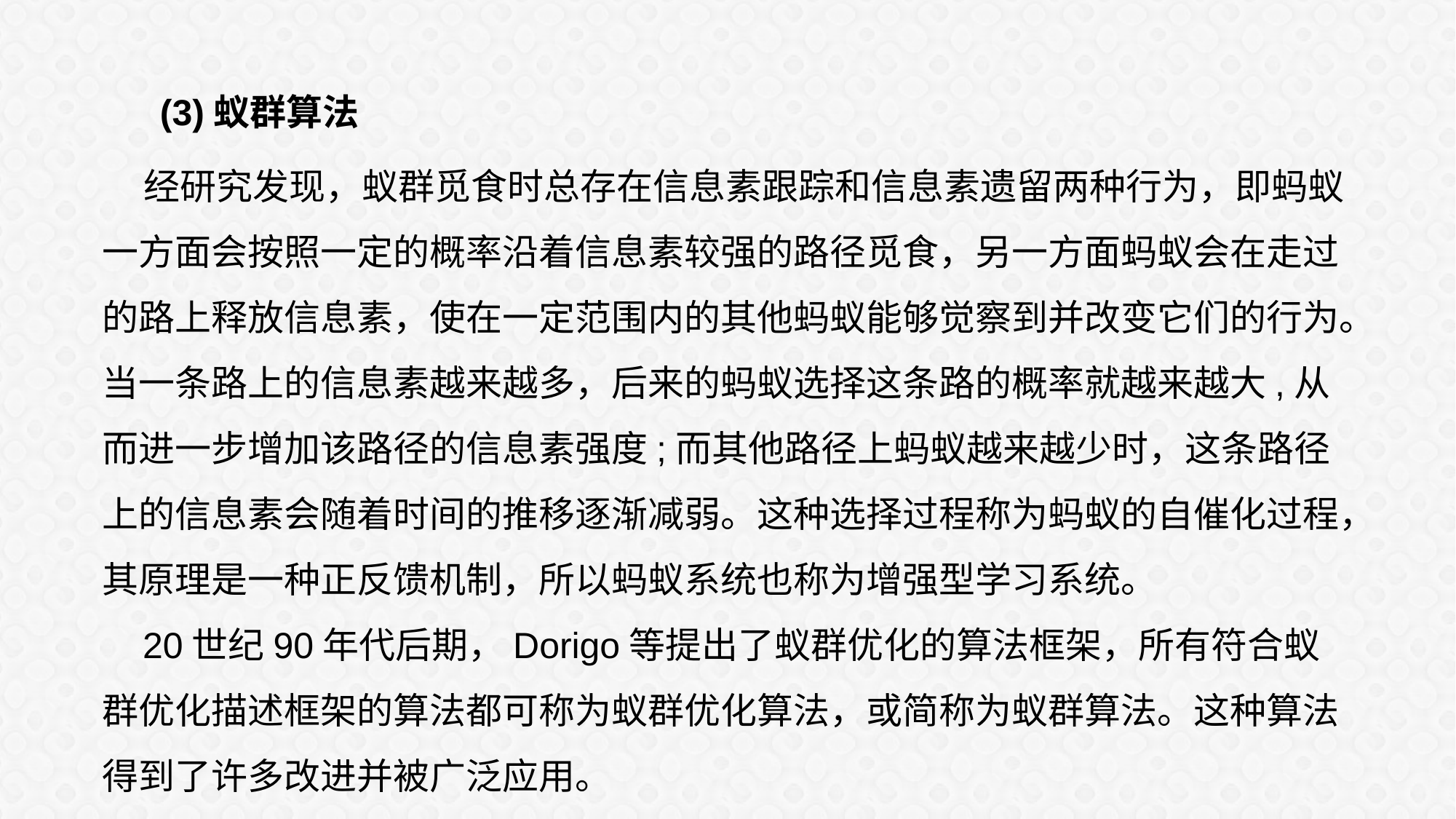

(3)蚁群算法
    经研究发现，蚁群觅食时总存在信息素跟踪和信息素遗留两种行为，即蚂蚁一方面会按照一定的概率沿着信息素较强的路径觅食，另一方面蚂蚁会在走过的路上释放信息素，使在一定范围内的其他蚂蚁能够觉察到并改变它们的行为。当一条路上的信息素越来越多，后来的蚂蚁选择这条路的概率就越来越大,从而进一步增加该路径的信息素强度;而其他路径上蚂蚁越来越少时，这条路径上的信息素会随着时间的推移逐渐减弱。这种选择过程称为蚂蚁的自催化过程，其原理是一种正反馈机制，所以蚂蚁系统也称为增强型学习系统。
    20世纪90年代后期，Dorigo等提出了蚁群优化的算法框架，所有符合蚁群优化描述框架的算法都可称为蚁群优化算法，或简称为蚁群算法。这种算法得到了许多改进并被广泛应用。